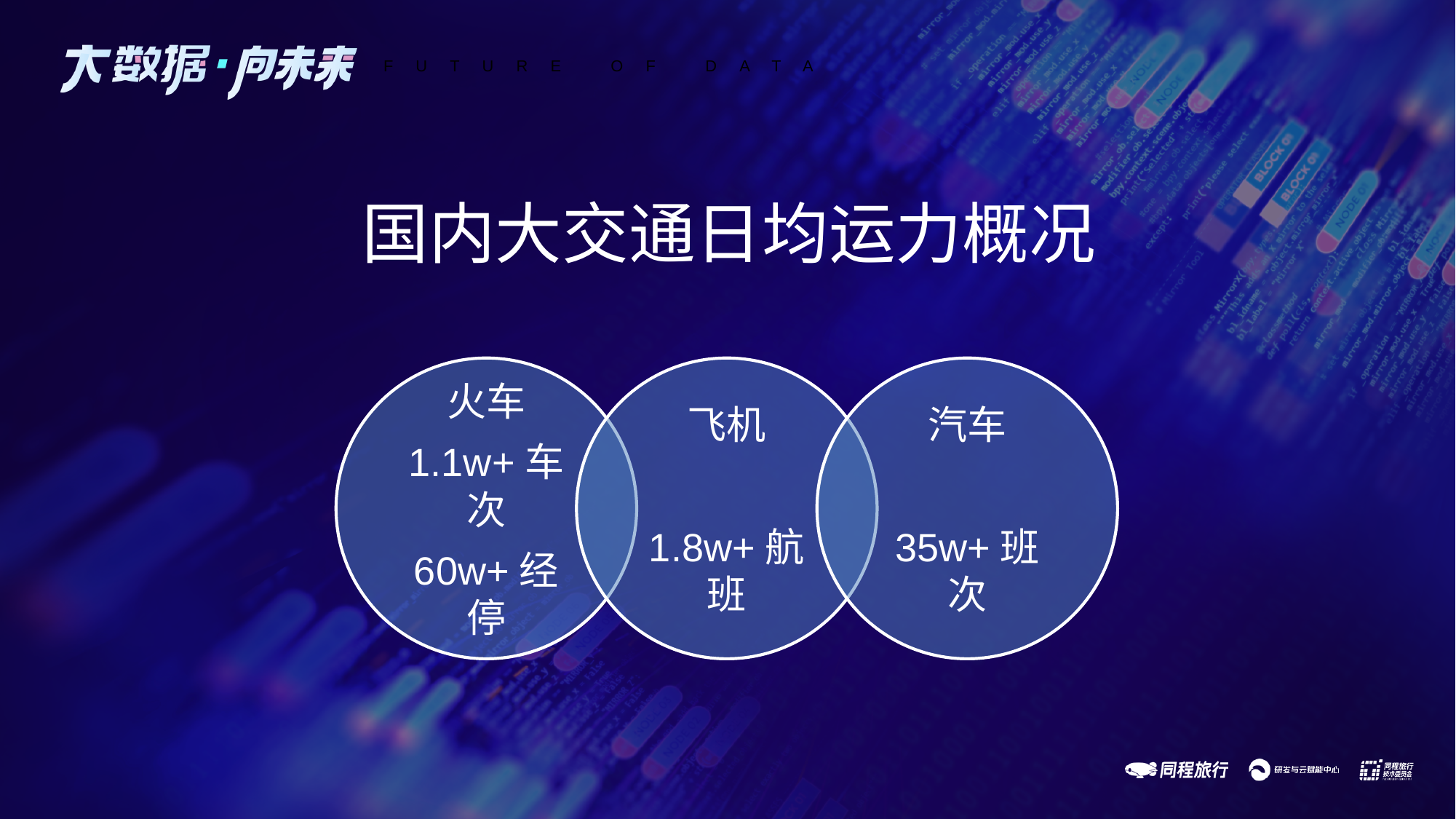

国内大交通日均运力概况
火车
1.1w+车次
60w+经停
飞机

1.8w+航班
汽车

35w+班次